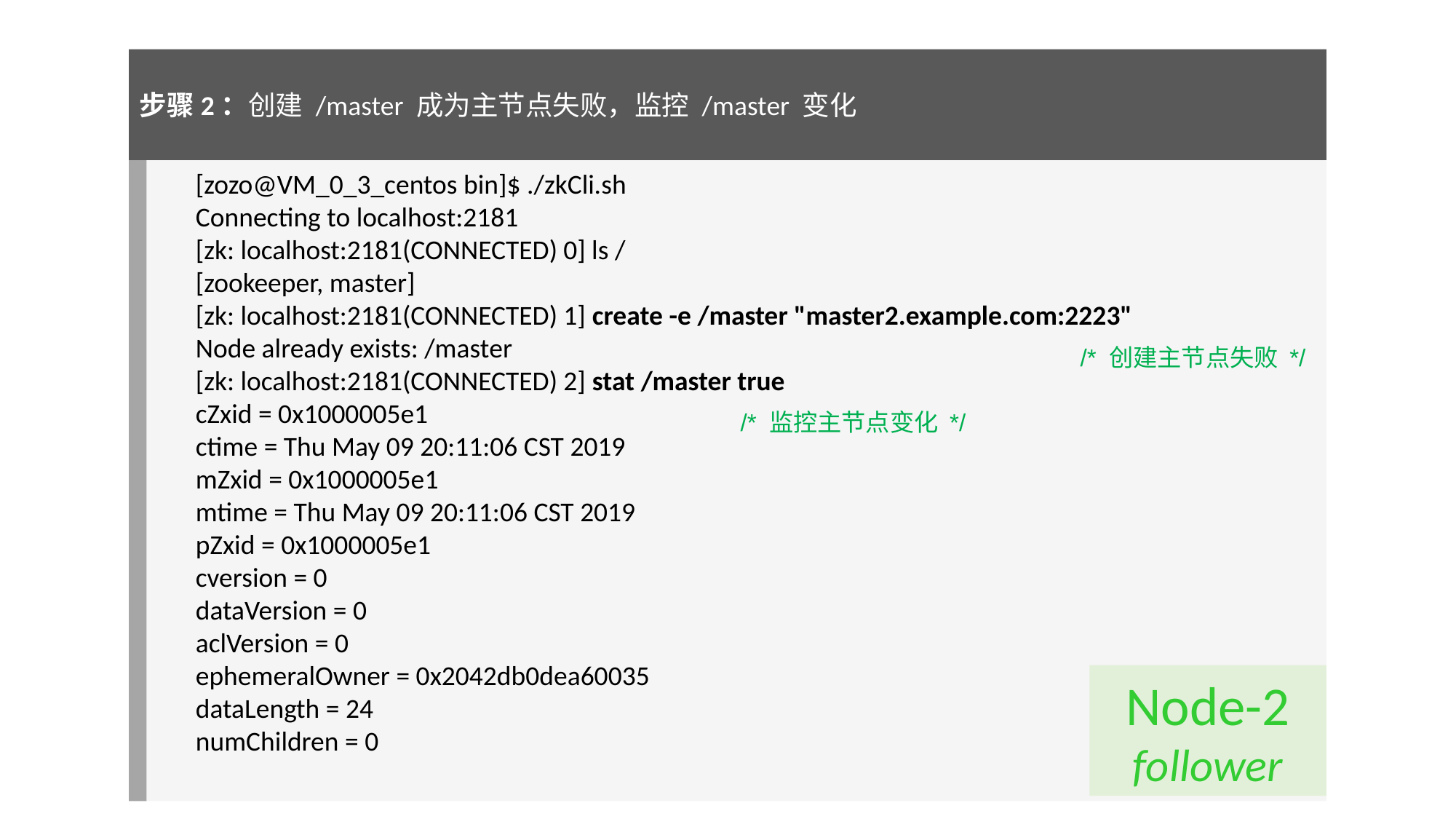

步骤2：创建 /master 成为主节点失败，监控 /master 变化

[zozo@VM_0_3_centos bin]$ ./zkCli.sh
Connecting to localhost:2181
[zk: localhost:2181(CONNECTED) 0] ls /
[zookeeper, master]
[zk: localhost:2181(CONNECTED) 1] create -e /master "master2.example.com:2223"
Node already exists: /master
[zk: localhost:2181(CONNECTED) 2] stat /master true
cZxid = 0x1000005e1
ctime = Thu May 09 20:11:06 CST 2019
mZxid = 0x1000005e1
mtime = Thu May 09 20:11:06 CST 2019
pZxid = 0x1000005e1
cversion = 0
dataVersion = 0
aclVersion = 0
ephemeralOwner = 0x2042db0dea60035
dataLength = 24
numChildren = 0
/* 创建主节点失败 */
/* 监控主节点变化 */
Node-2
follower